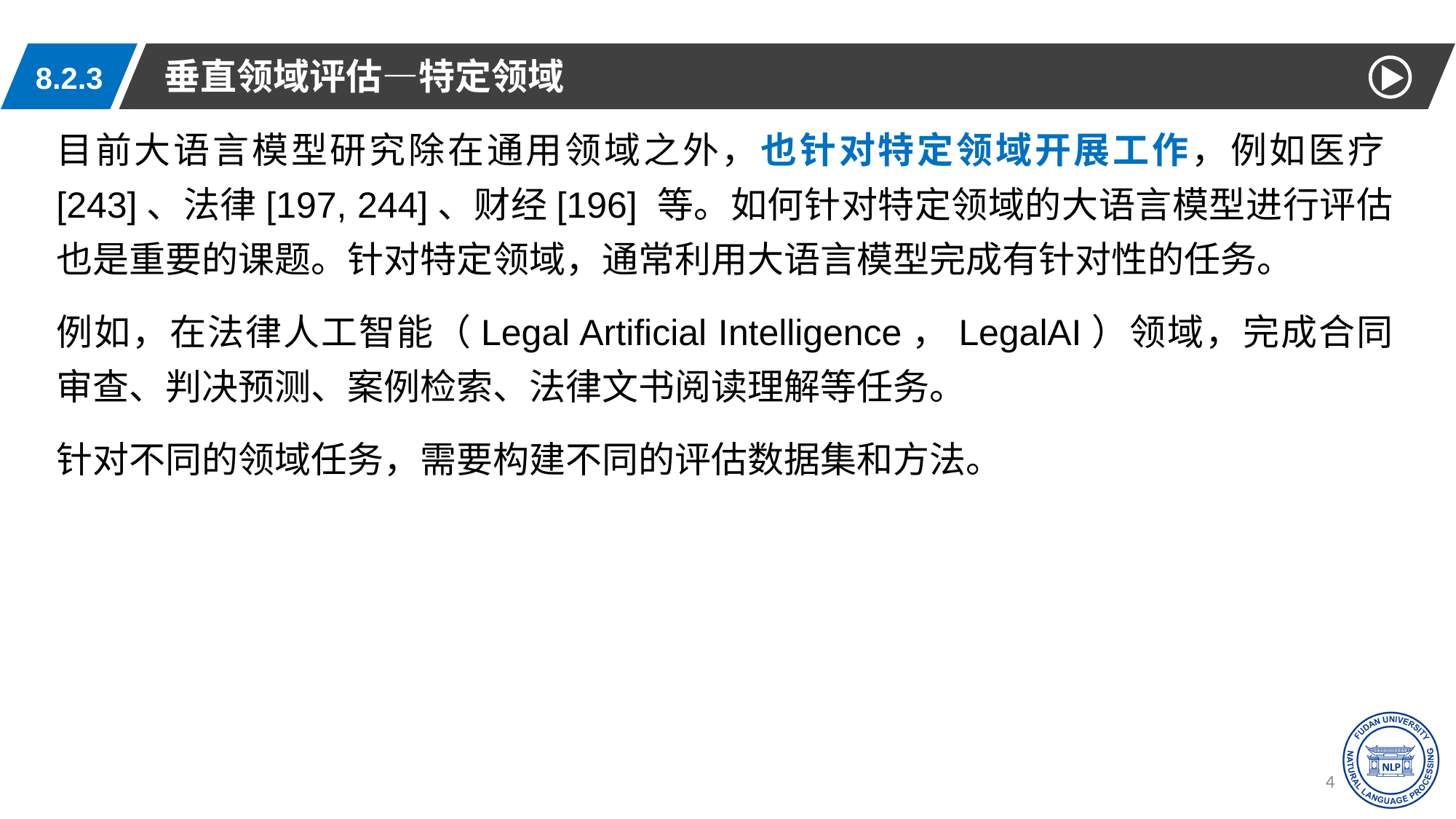

垂直领域评估—特定领域
8.2.3

目前大语言模型研究除在通用领域之外，也针对特定领域开展工作，例如医疗[243]、法律[197, 244]、财经[196] 等。如何针对特定领域的大语言模型进行评估也是重要的课题。针对特定领域，通常利用大语言模型完成有针对性的任务。
例如，在法律人工智能（Legal Artificial Intelligence，LegalAI）领域，完成合同审查、判决预测、案例检索、法律文书阅读理解等任务。
针对不同的领域任务，需要构建不同的评估数据集和方法。
46